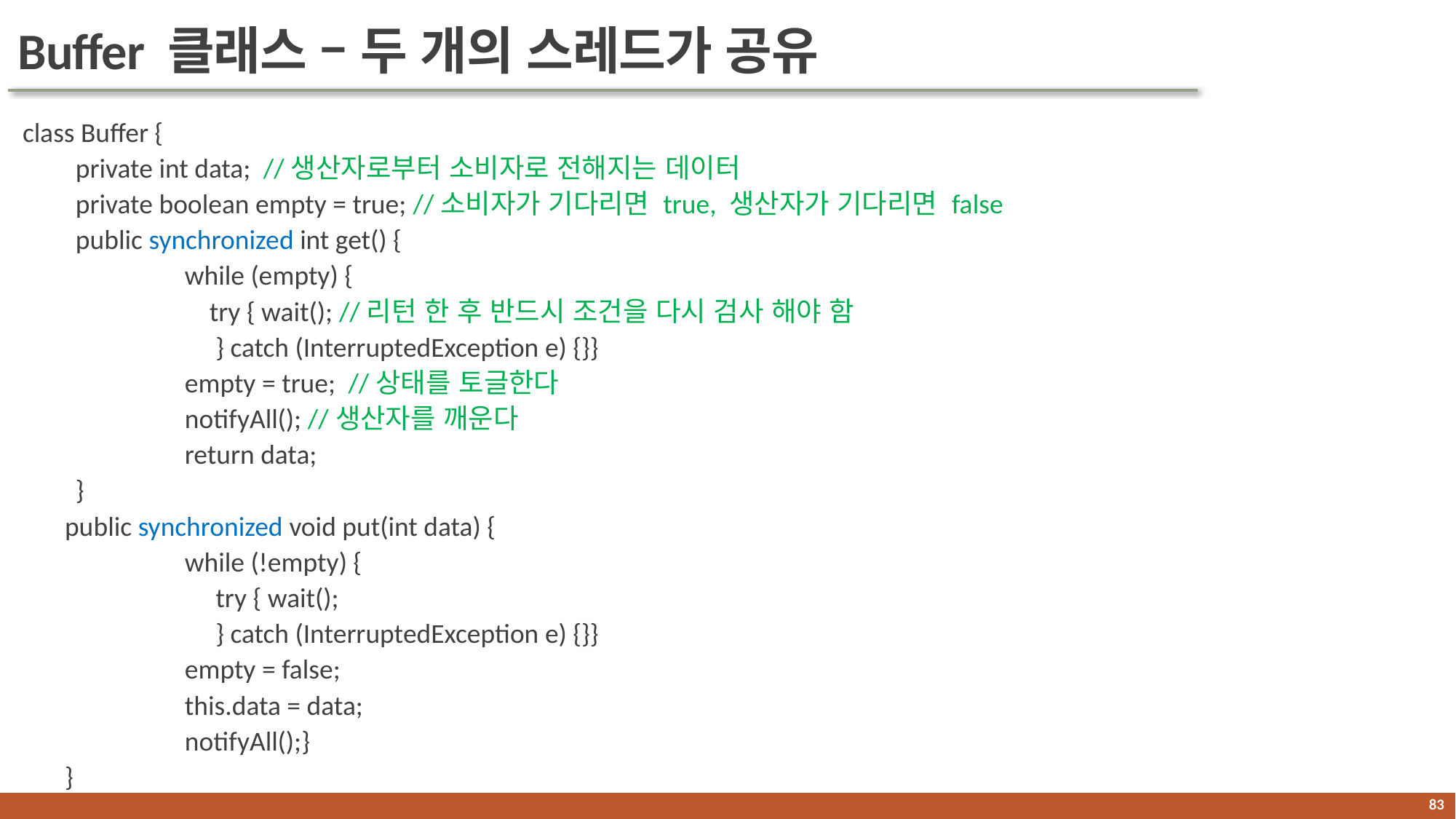

# Buffer 클래스 – 두 개의 스레드가 공유
class Buffer {
	private int data;  //생산자로부터 소비자로 전해지는 데이터
	private boolean empty = true; //소비자가 기다리면 true, 생산자가 기다리면 false
	public synchronized int get() {
		while (empty) {
		    try { wait(); //리턴 한 후 반드시 조건을 다시 검사 해야 함
		     } catch (InterruptedException e) {}}
		empty = true;  //상태를 토글한다
		notifyAll(); //생산자를 깨운다
		return data;
	}
public synchronized void put(int data) {
		while (!empty) {
		     try { wait();
		     } catch (InterruptedException e) {}}
		empty = false;
		this.data = data;
		notifyAll();}
}

83